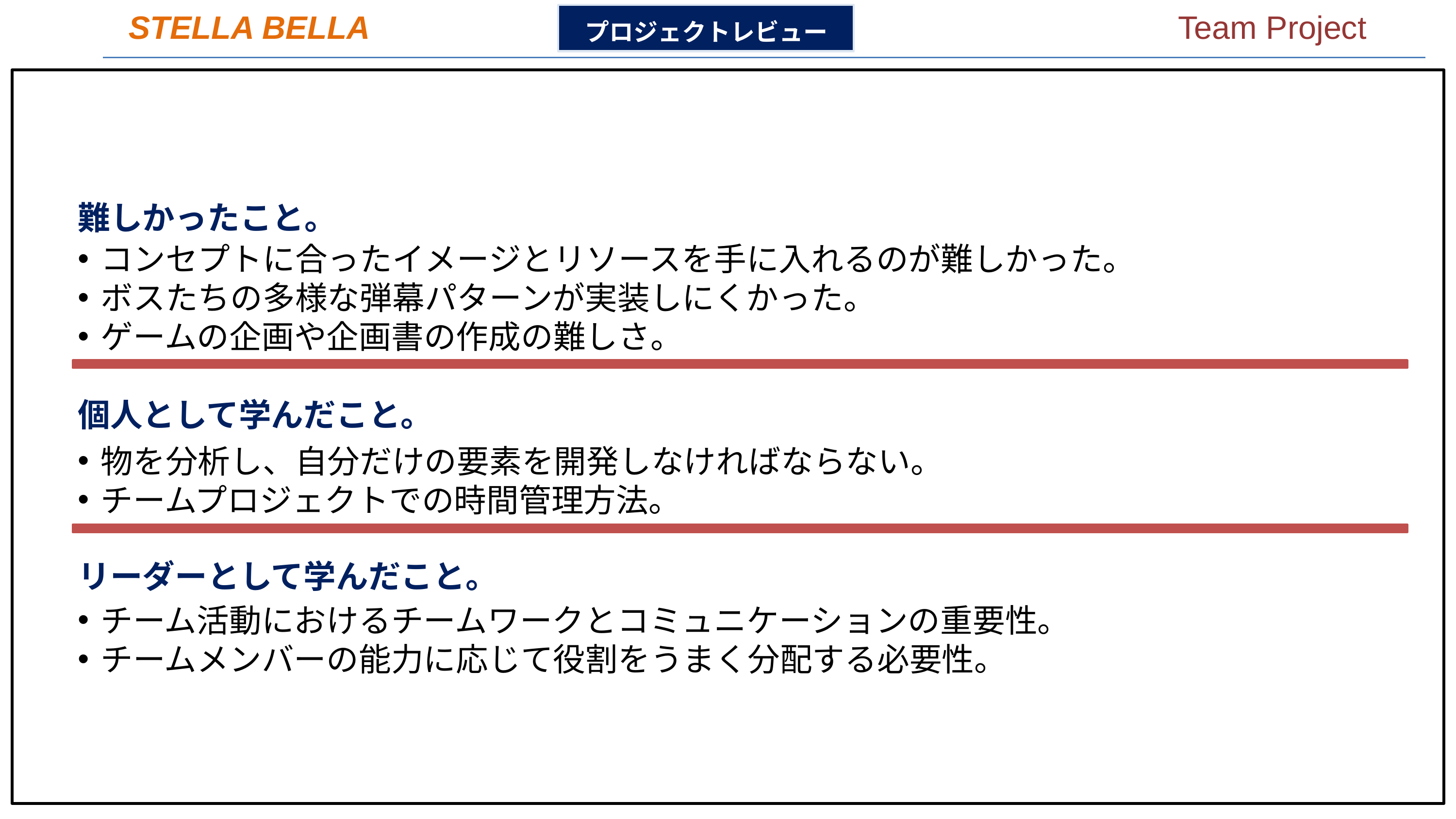

STELLA BELLA
Team Project

プロジェクトレビュー

難しかったこと。
コンセプトに合ったイメージとリソースを手に入れるのが難しかった。
ボスたちの多様な弾幕パターンが実装しにくかった。
ゲームの企画や企画書の作成の難しさ。

個人として学んだこと。
物を分析し、自分だけの要素を開発しなければならない。
チームプロジェクトでの時間管理方法。

リーダーとして学んだこと。
チーム活動におけるチームワークとコミュニケーションの重要性。
チームメンバーの能力に応じて役割をうまく分配する必要性。